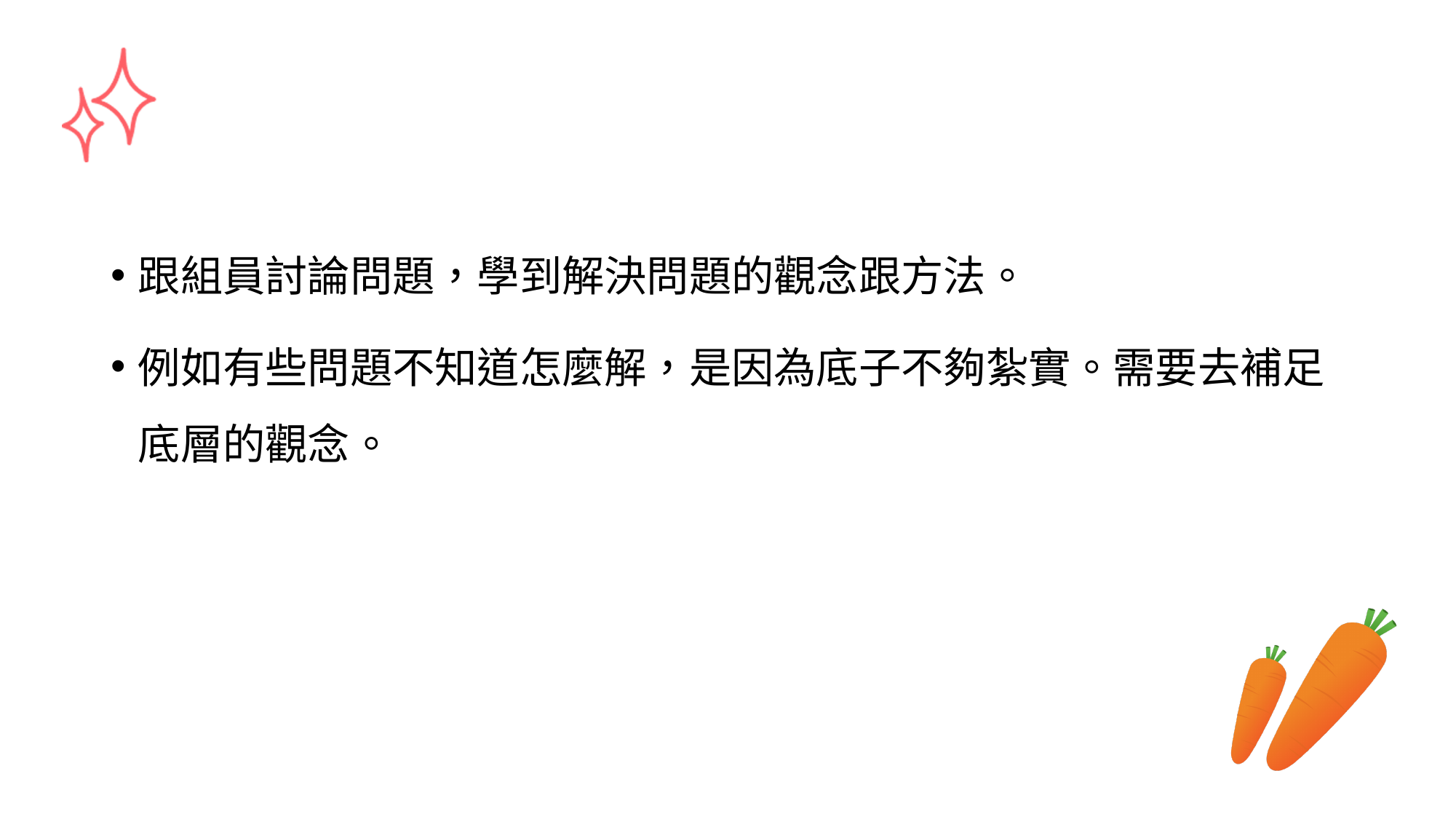

#
跟組員討論問題，學到解決問題的觀念跟方法。
例如有些問題不知道怎麼解，是因為底子不夠紮實。需要去補足底層的觀念。